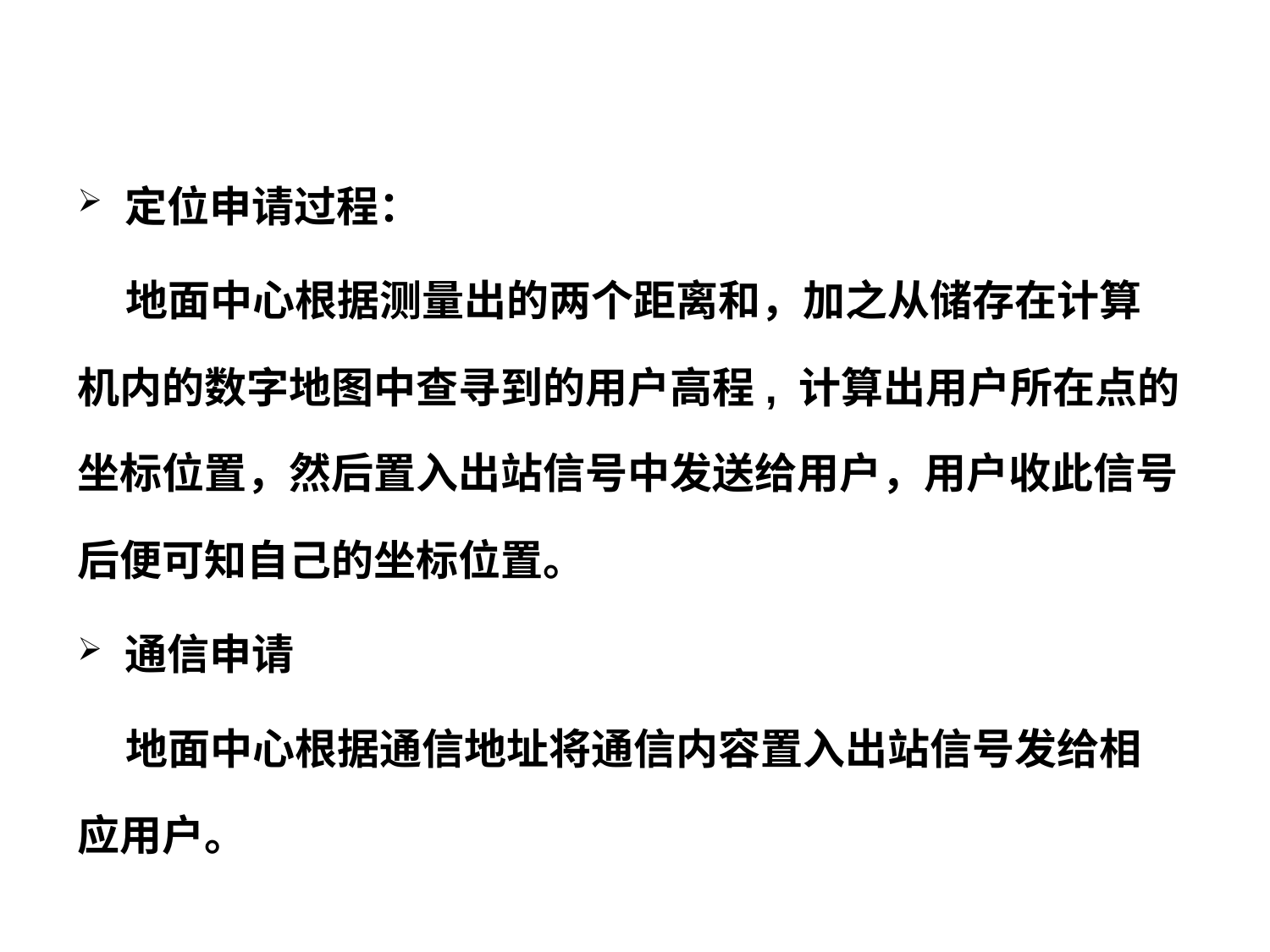

定位申请过程：
    地面中心根据测量出的两个距离和，加之从储存在计算机内的数字地图中查寻到的用户高程, 计算出用户所在点的坐标位置，然后置入出站信号中发送给用户，用户收此信号后便可知自己的坐标位置。
通信申请
    地面中心根据通信地址将通信内容置入出站信号发给相应用户。